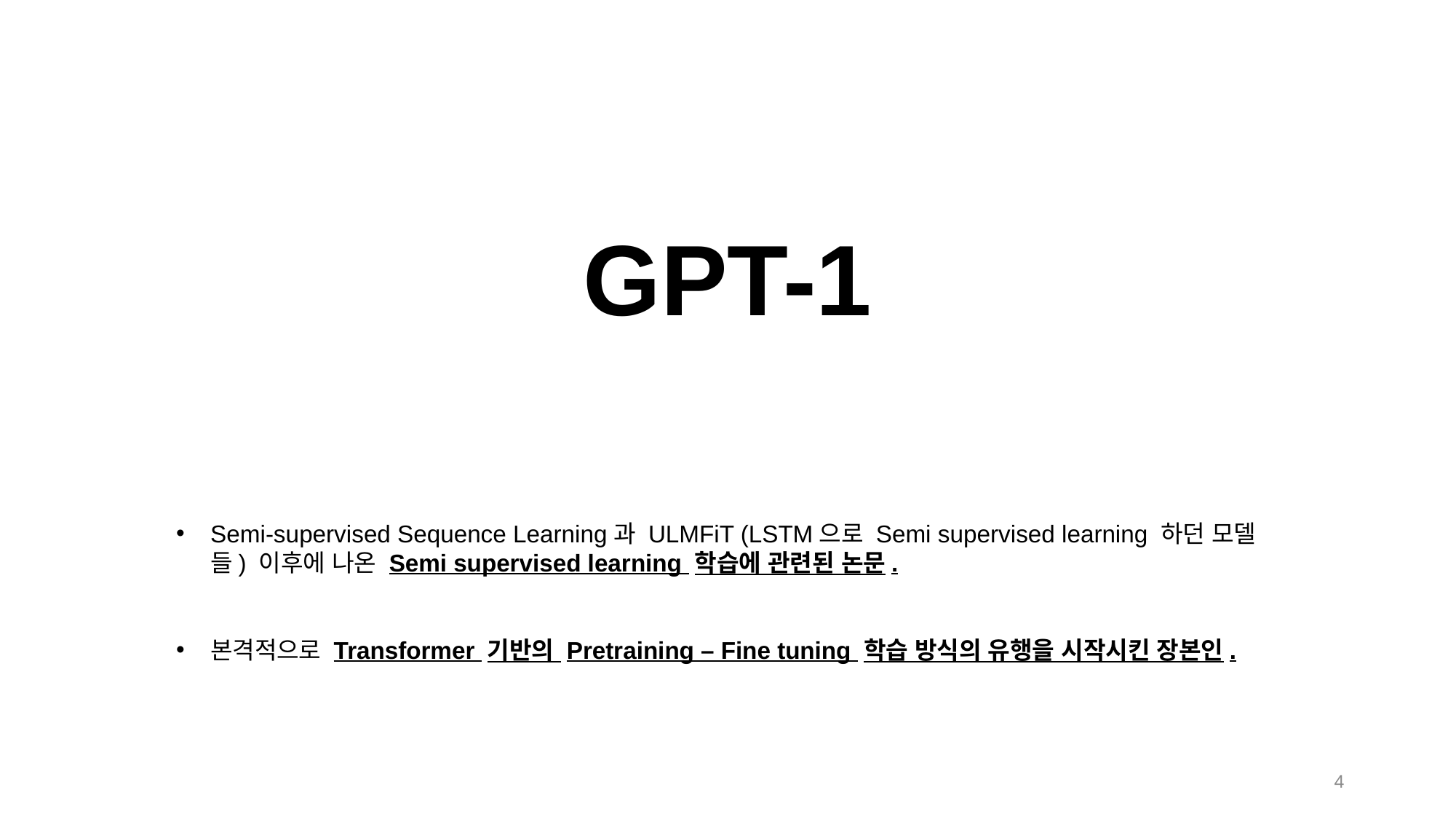

# GPT-1
Semi-supervised Sequence Learning과 ULMFiT (LSTM으로 Semi supervised learning 하던 모델들) 이후에 나온 Semi supervised learning 학습에 관련된 논문.

본격적으로 Transformer 기반의 Pretraining – Fine tuning 학습 방식의 유행을 시작시킨 장본인.

4